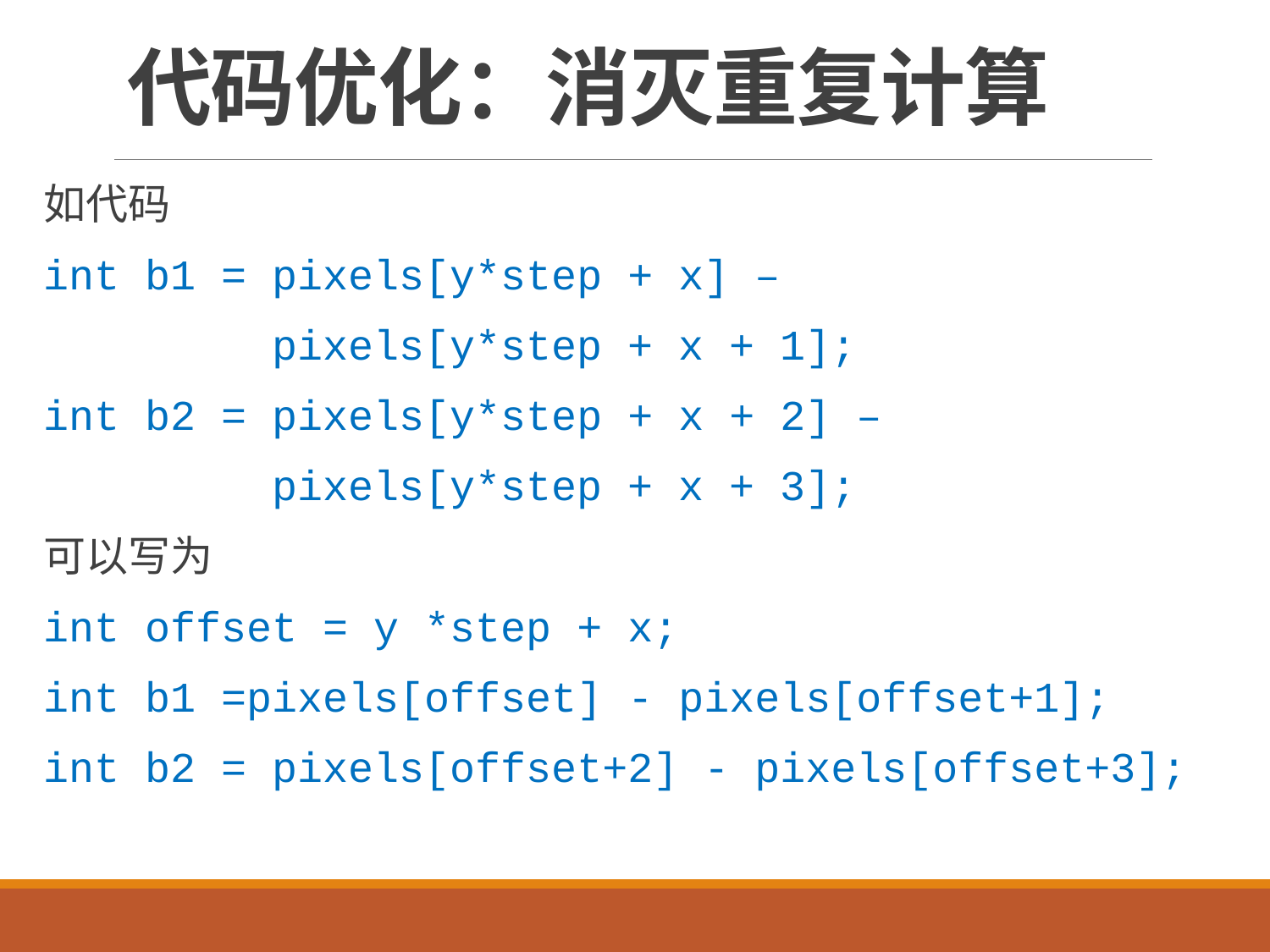

# 代码优化：消灭重复计算
如代码
int b1 = pixels[y*step + x] –
         pixels[y*step + x + 1];
int b2 = pixels[y*step + x + 2] –
         pixels[y*step + x + 3];
可以写为
int offset = y *step + x;
int b1 =pixels[offset] - pixels[offset+1];
int b2 = pixels[offset+2] - pixels[offset+3];